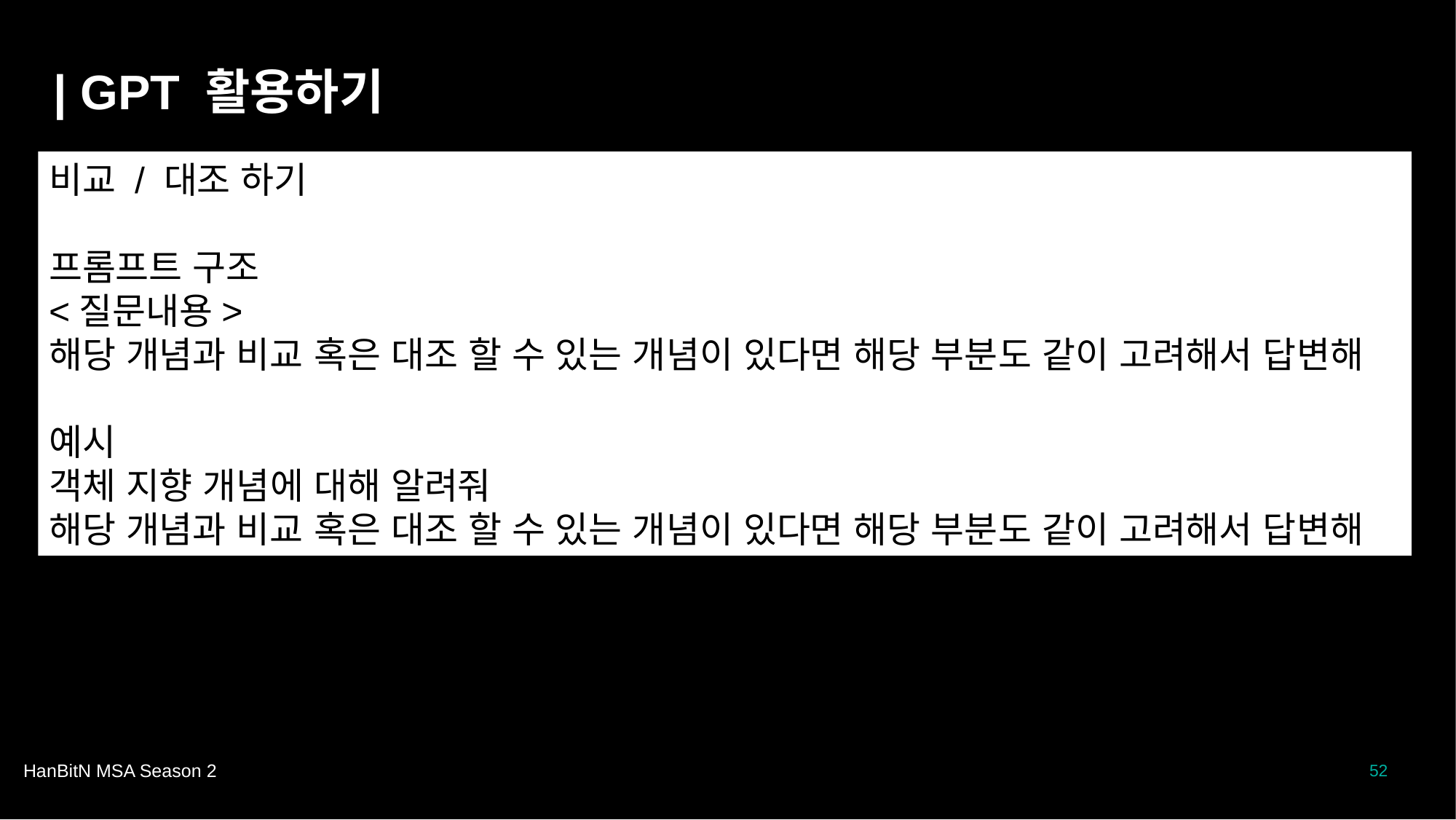

| GPT 활용하기
비교 / 대조 하기

프롬프트 구조
<질문내용>
해당 개념과 비교 혹은 대조 할 수 있는 개념이 있다면 해당 부분도 같이 고려해서 답변해

예시
객체 지향 개념에 대해 알려줘
해당 개념과 비교 혹은 대조 할 수 있는 개념이 있다면 해당 부분도 같이 고려해서 답변해